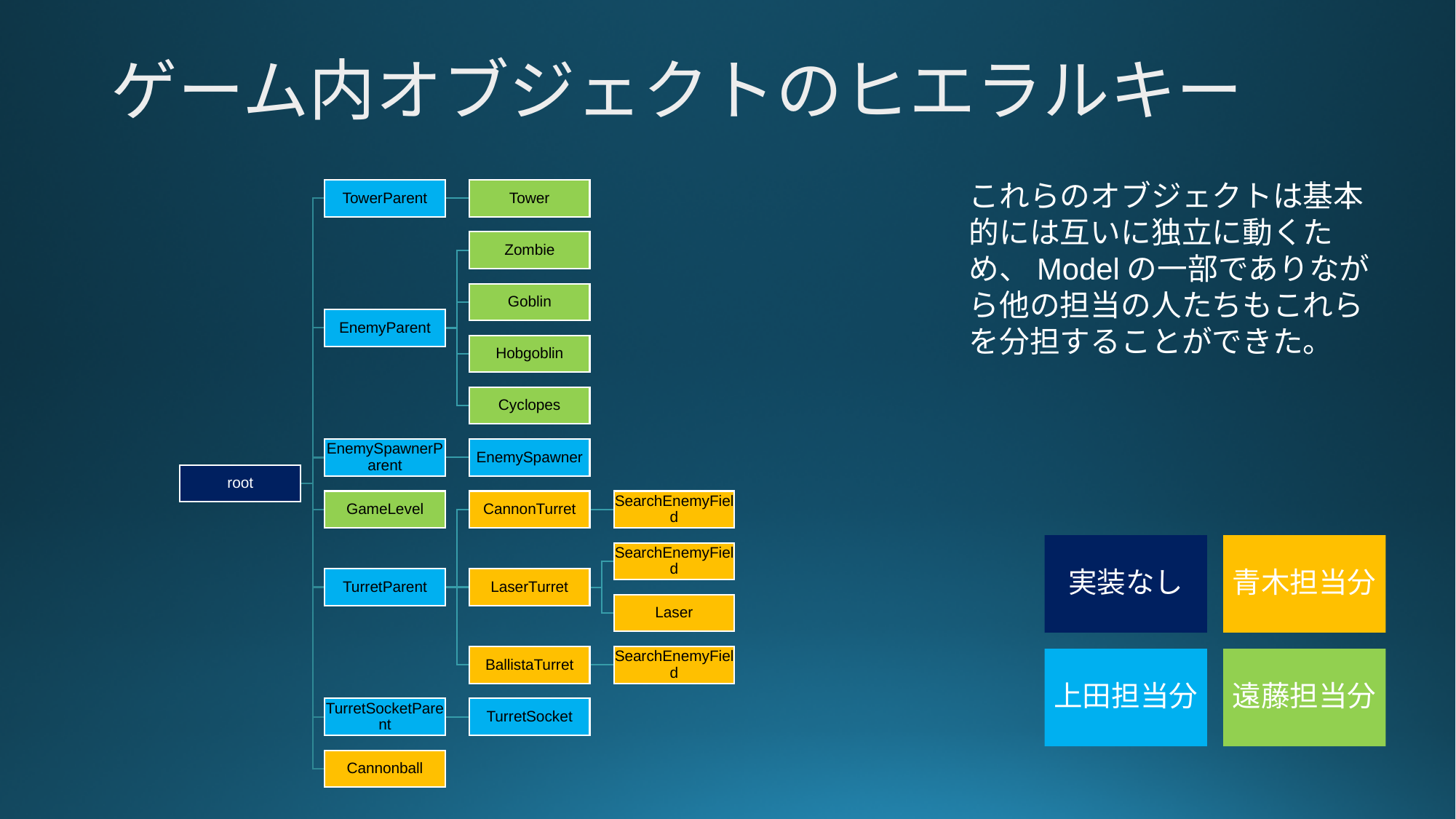

# ゲーム内オブジェクトのヒエラルキー
これらのオブジェクトは基本的には互いに独立に動くため、Modelの一部でありながら他の担当の人たちもこれらを分担することができた。

TowerParent

Tower

Zombie

Goblin

EnemyParent

Hobgoblin

Cyclopes

EnemySpawnerParent

EnemySpawner

root

GameLevel

CannonTurret

SearchEnemyField

SearchEnemyField

TurretParent

LaserTurret

Laser

BallistaTurret

SearchEnemyField

TurretSocketParent

TurretSocket

Cannonball

実装なし

青木担当分

上田担当分

遠藤担当分